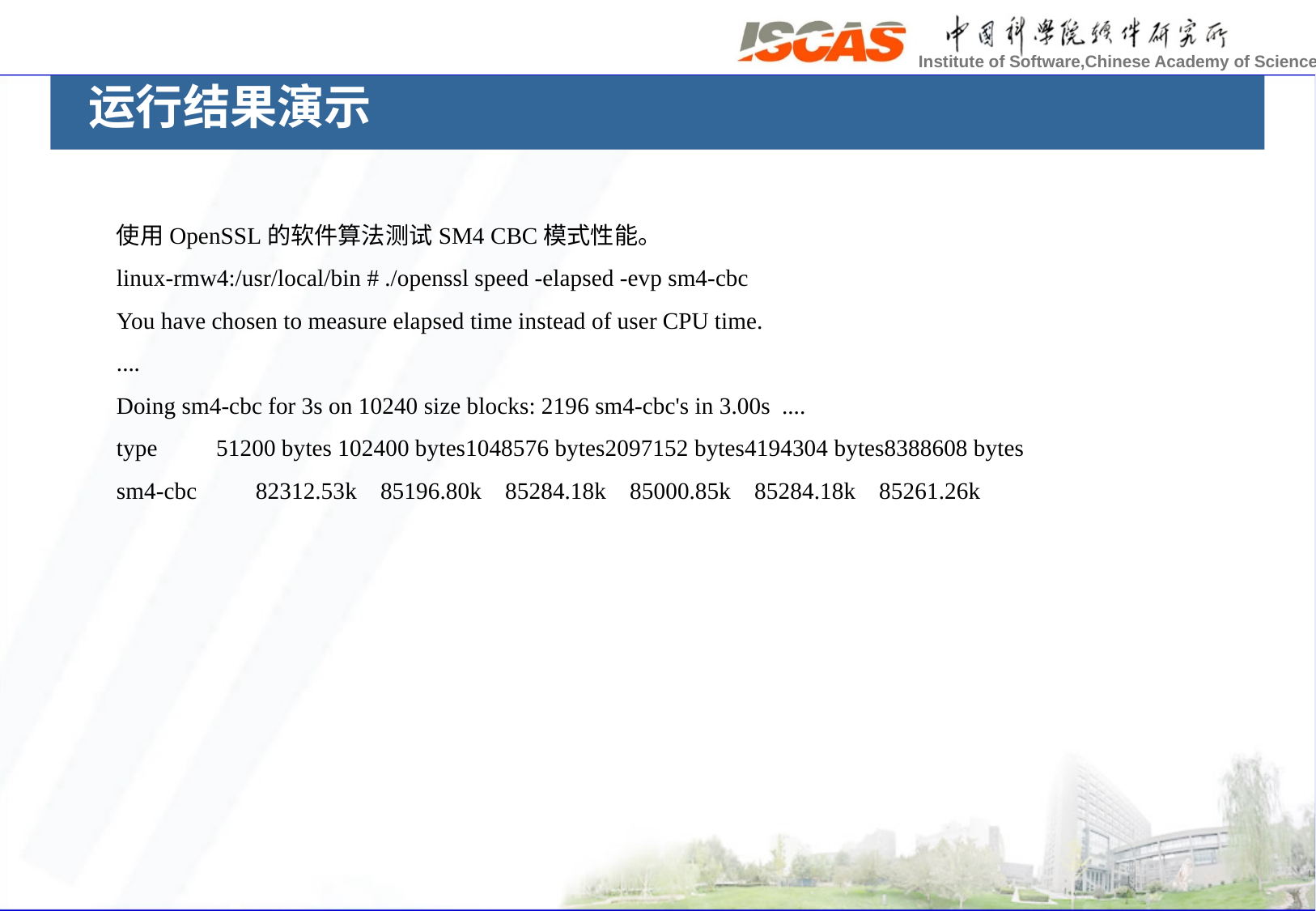

运行结果演示
使用OpenSSL的软件算法测试SM4 CBC模式性能。
linux-rmw4:/usr/local/bin # ./openssl speed -elapsed -evp sm4-cbc
You have chosen to measure elapsed time instead of user CPU time.
....
Doing sm4-cbc for 3s on 10240 size blocks: 2196 sm4-cbc's in 3.00s  ....
type          51200 bytes 102400 bytes1048576 bytes2097152 bytes4194304 bytes8388608 bytes
sm4-cbc          82312.53k    85196.80k    85284.18k    85000.85k    85284.18k    85261.26k